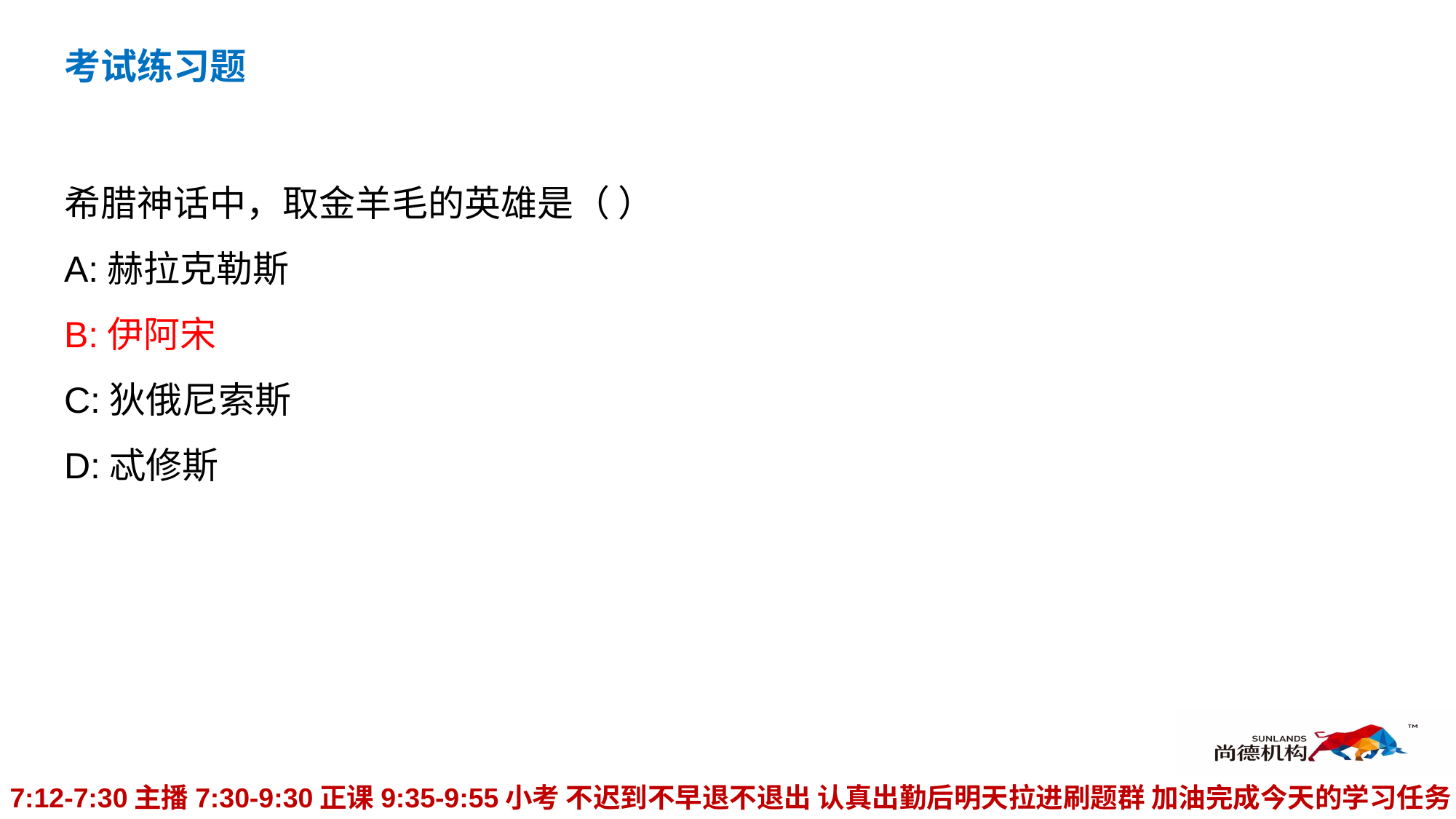

考试练习题
希腊神话中，取金羊毛的英雄是（ ）
A:赫拉克勒斯
B:伊阿宋
C:狄俄尼索斯
D:忒修斯